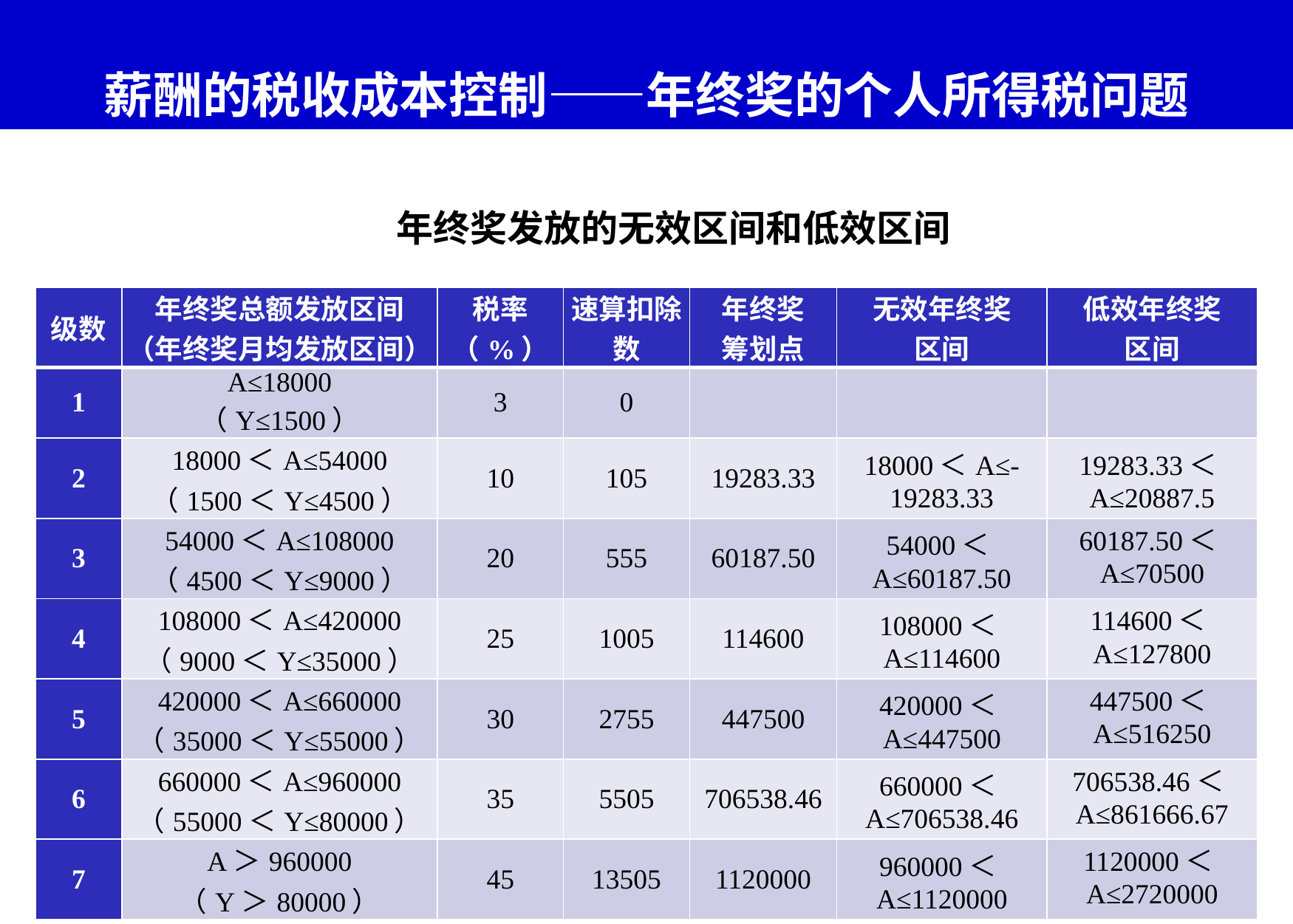

# 薪酬的税收成本控制——年终奖的个人所得税问题
年终奖发放的无效区间和低效区间
| 级数 | 年终奖总额发放区间 （年终奖月均发放区间） | 税率 （%） | 速算扣除数 | 年终奖 筹划点 | 无效年终奖 区间 | 低效年终奖 区间 |
| --- | --- | --- | --- | --- | --- | --- |
| 1 | A≤18000 （Y≤1500） | 3 | 0 |  |  |  |
| 2 | 18000＜A≤54000 （1500＜Y≤4500） | 10 | 105 | 19283.33 | 18000＜A≤-19283.33 | 19283.33＜A≤20887.5 |
| 3 | 54000＜A≤108000 （4500＜Y≤9000） | 20 | 555 | 60187.50 | 54000＜A≤60187.50 | 60187.50＜A≤70500 |
| 4 | 108000＜A≤420000 （9000＜Y≤35000） | 25 | 1005 | 114600 | 108000＜A≤114600 | 114600＜A≤127800 |
| 5 | 420000＜A≤660000 （35000＜Y≤55000） | 30 | 2755 | 447500 | 420000＜A≤447500 | 447500＜A≤516250 |
| 6 | 660000＜A≤960000 （55000＜Y≤80000） | 35 | 5505 | 706538.46 | 660000＜A≤706538.46 | 706538.46＜A≤861666.67 |
| 7 | A＞960000 （Y＞80000） | 45 | 13505 | 1120000 | 960000＜A≤1120000 | 1120000＜A≤2720000 |